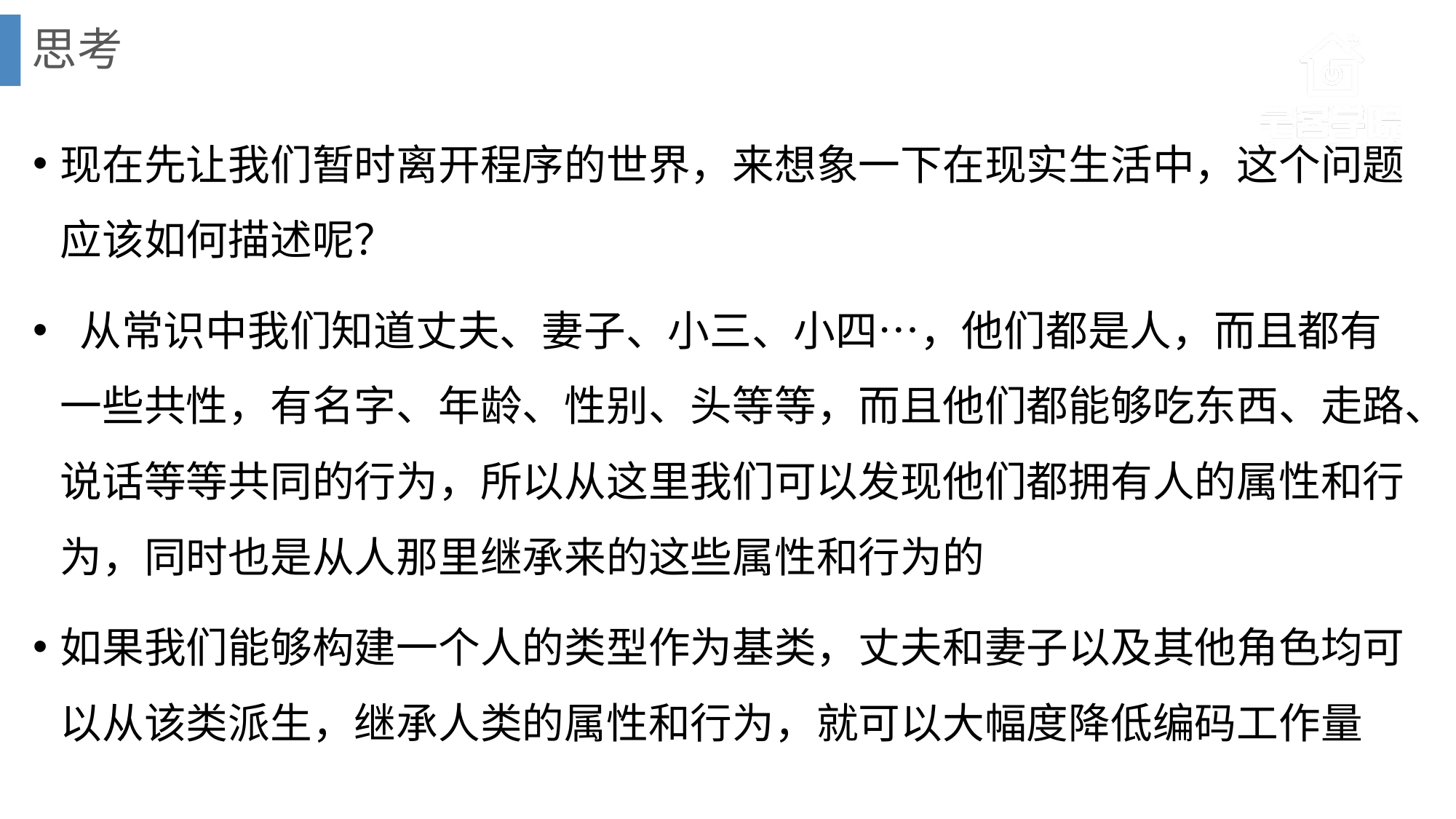

# 思考
现在先让我们暂时离开程序的世界，来想象一下在现实生活中，这个问题应该如何描述呢？
 从常识中我们知道丈夫、妻子、小三、小四…，他们都是人，而且都有一些共性，有名字、年龄、性别、头等等，而且他们都能够吃东西、走路、说话等等共同的行为，所以从这里我们可以发现他们都拥有人的属性和行为，同时也是从人那里继承来的这些属性和行为的
如果我们能够构建一个人的类型作为基类，丈夫和妻子以及其他角色均可以从该类派生，继承人类的属性和行为，就可以大幅度降低编码工作量